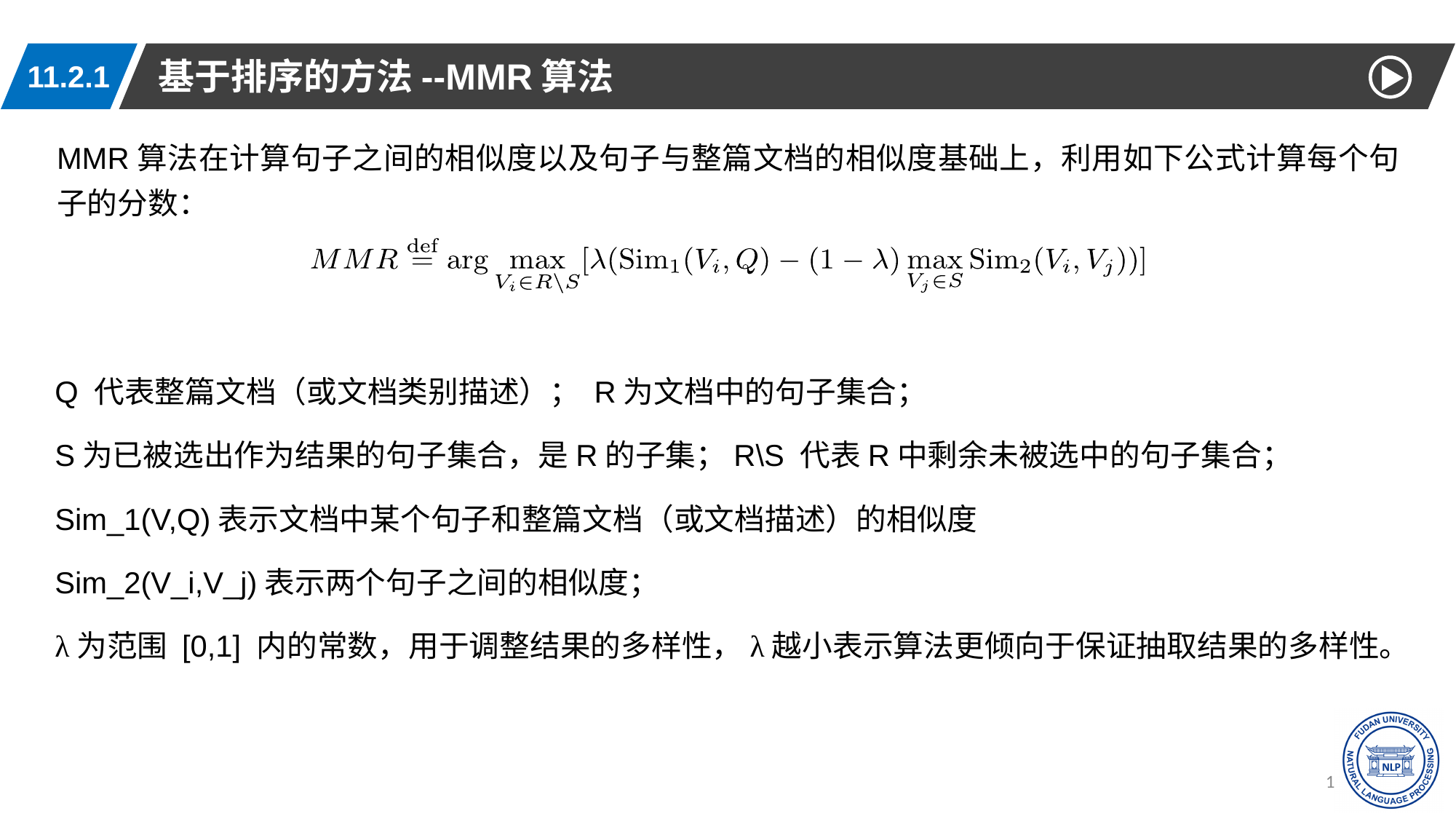

基于排序的方法--MMR算法
11.2.1

MMR算法在计算句子之间的相似度以及句子与整篇文档的相似度基础上，利用如下公式计算每个句子的分数：

Q 代表整篇文档（或文档类别描述）； R为文档中的句子集合；
S为已被选出作为结果的句子集合，是R的子集；R\S 代表R中剩余未被选中的句子集合；
Sim_1(V,Q)表示文档中某个句子和整篇文档（或文档描述）的相似度
Sim_2(V_i,V_j)表示两个句子之间的相似度；
λ为范围 [0,1] 内的常数，用于调整结果的多样性，λ越小表示算法更倾向于保证抽取结果的多样性。
19